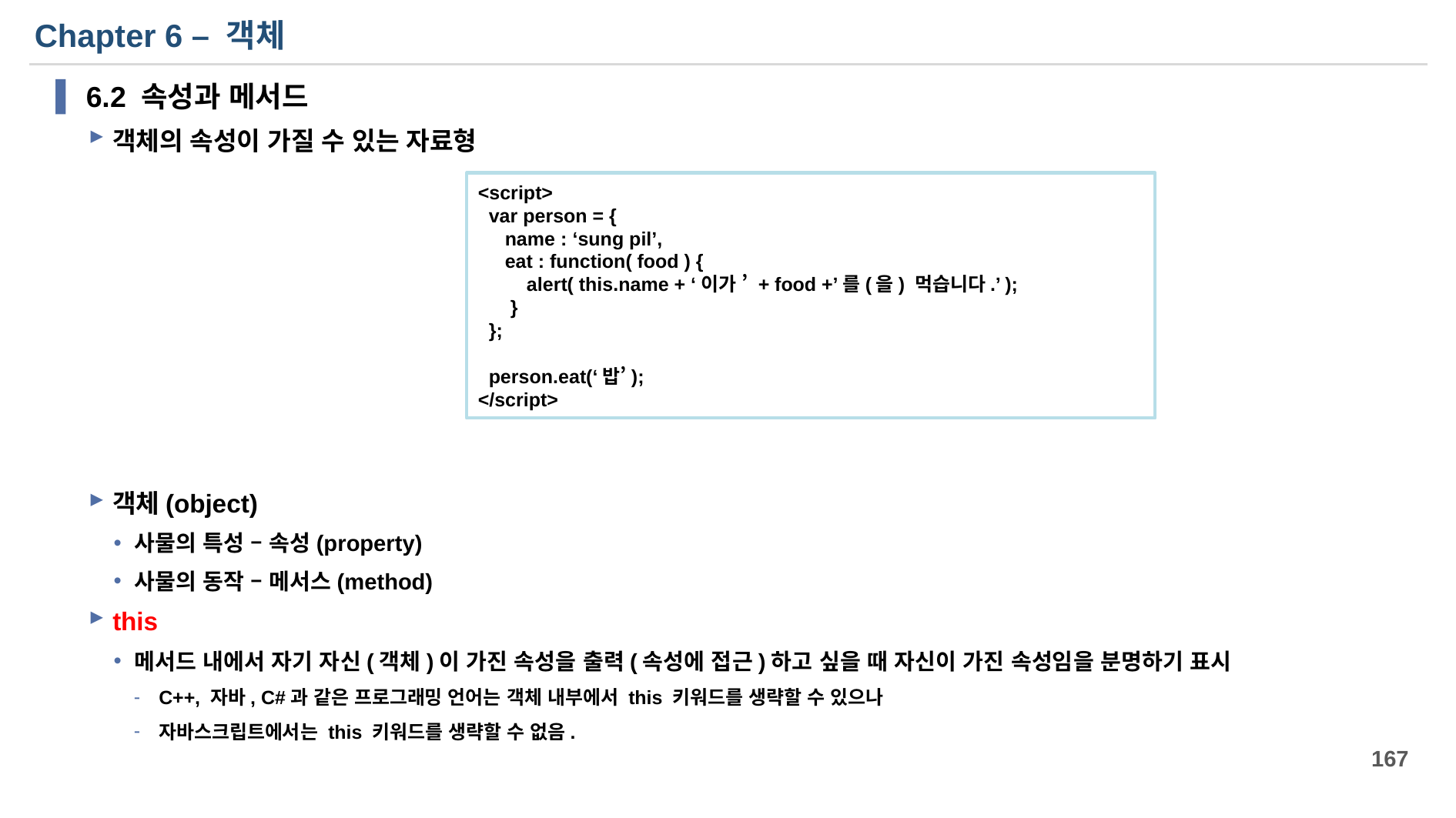

# Chapter 6 – 객체
6.2 속성과 메서드
객체의 속성이 가질 수 있는 자료형

객체(object)
사물의 특성 – 속성(property)
사물의 동작 – 메서스(method)
this
메서드 내에서 자기 자신(객체)이 가진 속성을 출력(속성에 접근)하고 싶을 때 자신이 가진 속성임을 분명하기 표시
C++, 자바, C#과 같은 프로그래밍 언어는 객체 내부에서 this 키워드를 생략할 수 있으나
자바스크립트에서는 this 키워드를 생략할 수 없음.

<script>
  var person = {
     name : ‘sung pil’,
     eat : function( food ) {
         alert( this.name + ‘이가 ’ + food +’를(을) 먹습니다.’ );
      }
  };

  person.eat(‘밥’);
</script>
167